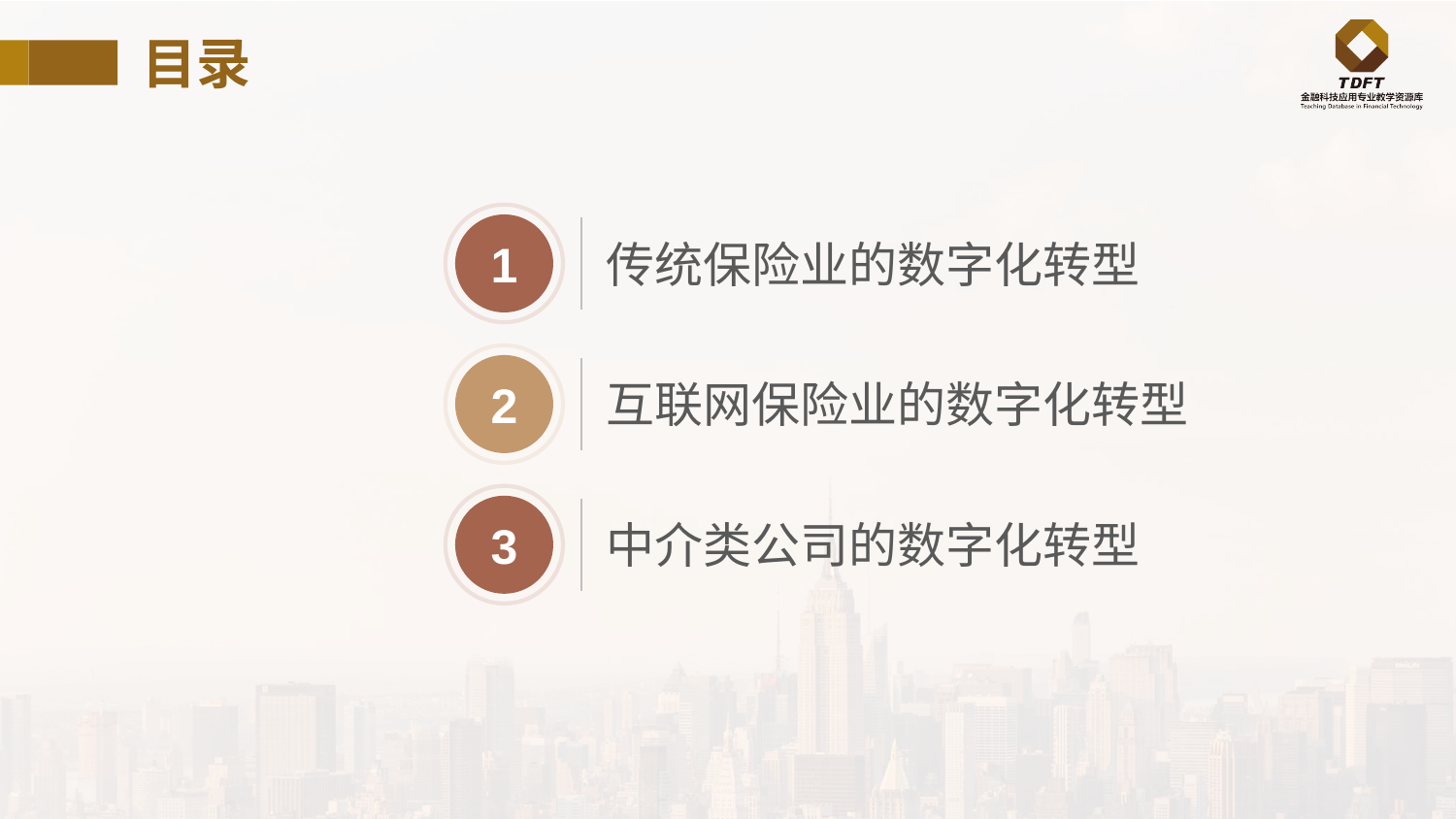

目录

1
传统保险业的数字化转型

2
互联网保险业的数字化转型

3
中介类公司的数字化转型